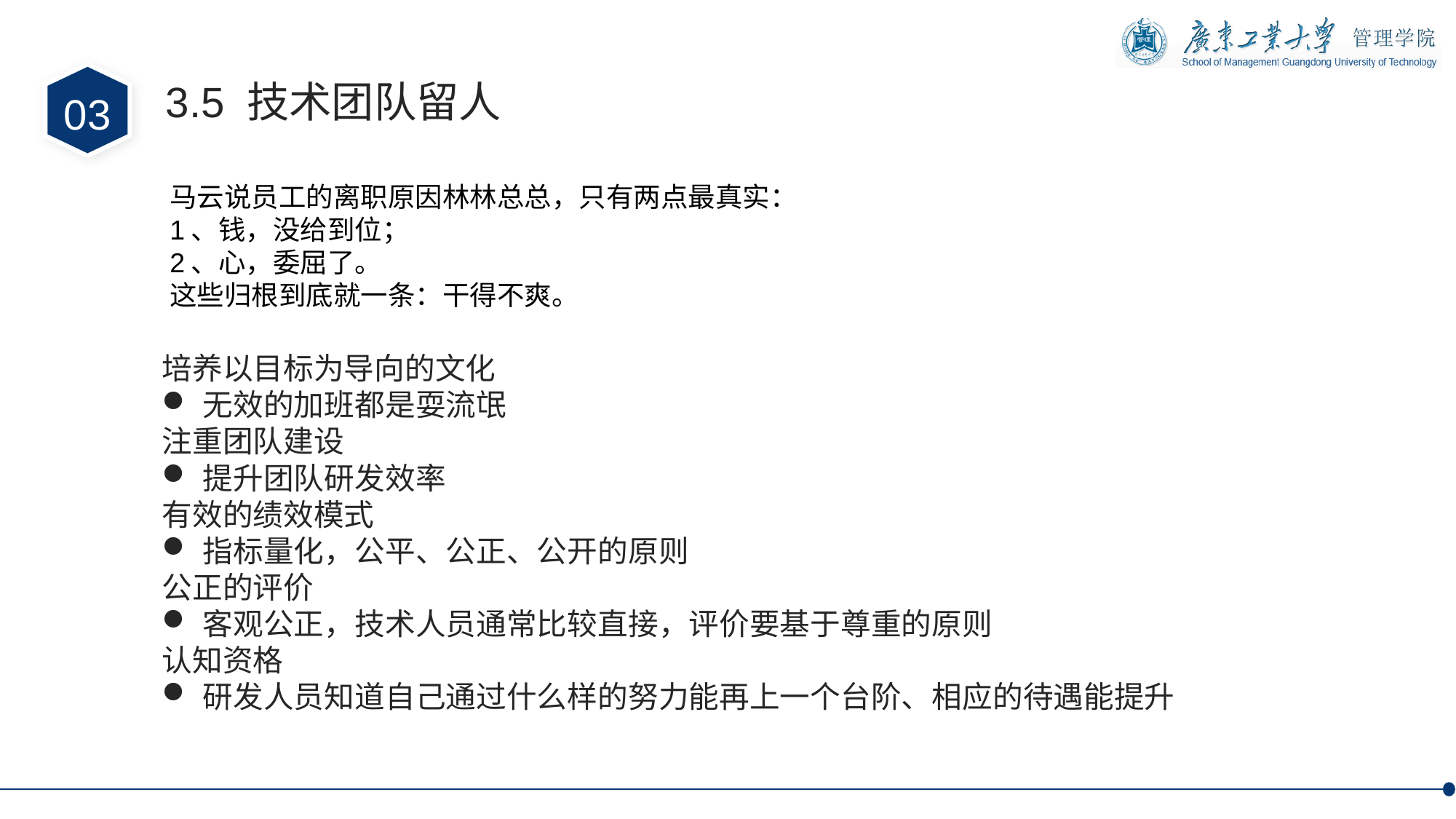

03
3.5 技术团队留人
马云说员工的离职原因林林总总，只有两点最真实：
1、钱，没给到位；
2、心，委屈了。
这些归根到底就一条：干得不爽。
培养以目标为导向的文化
无效的加班都是耍流氓
注重团队建设
提升团队研发效率
有效的绩效模式
指标量化，公平、公正、公开的原则
公正的评价
客观公正，技术人员通常比较直接，评价要基于尊重的原则
认知资格
研发人员知道自己通过什么样的努力能再上一个台阶、相应的待遇能提升